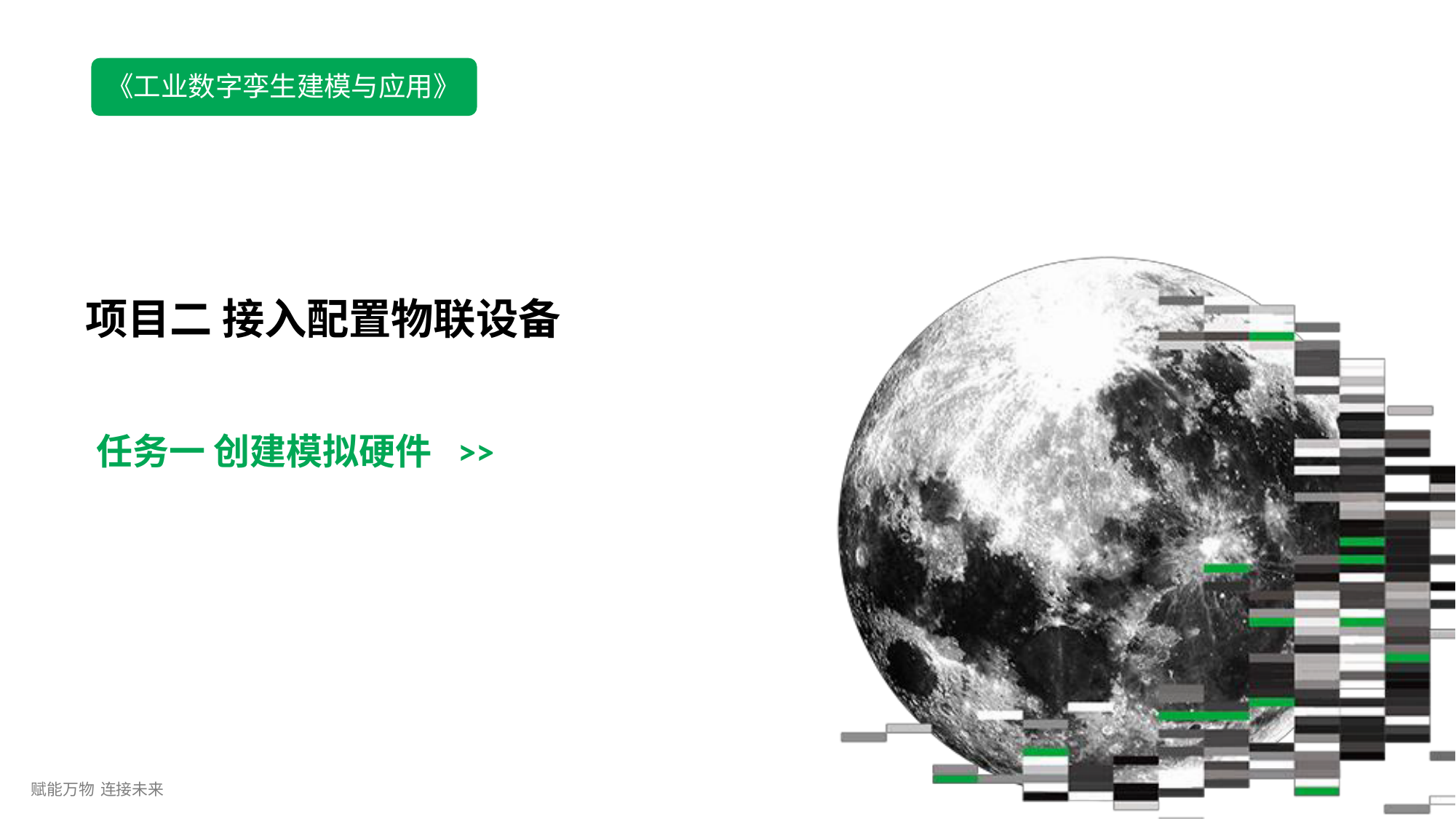

《工业数字孪生建模与应用》

项目二接入配置物联设备
任务一创建模拟硬件	>>
赋能万物 连接未来